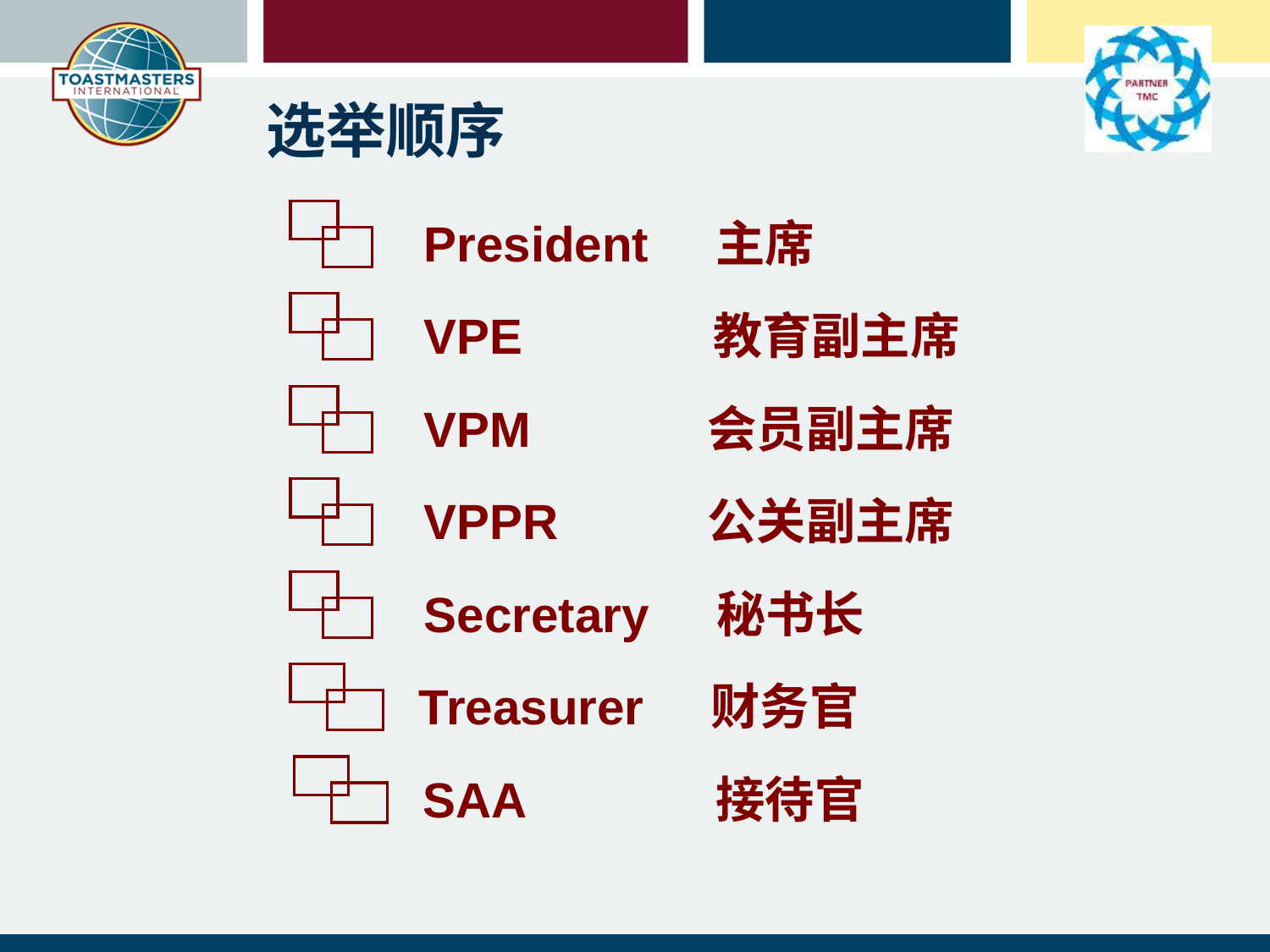

选举顺序

President    主席

VPE             教育副主席

VPM            会员副主席

VPPR          公关副主席

Secretary    秘书长

Treasurer    财务官

SAA             接待官